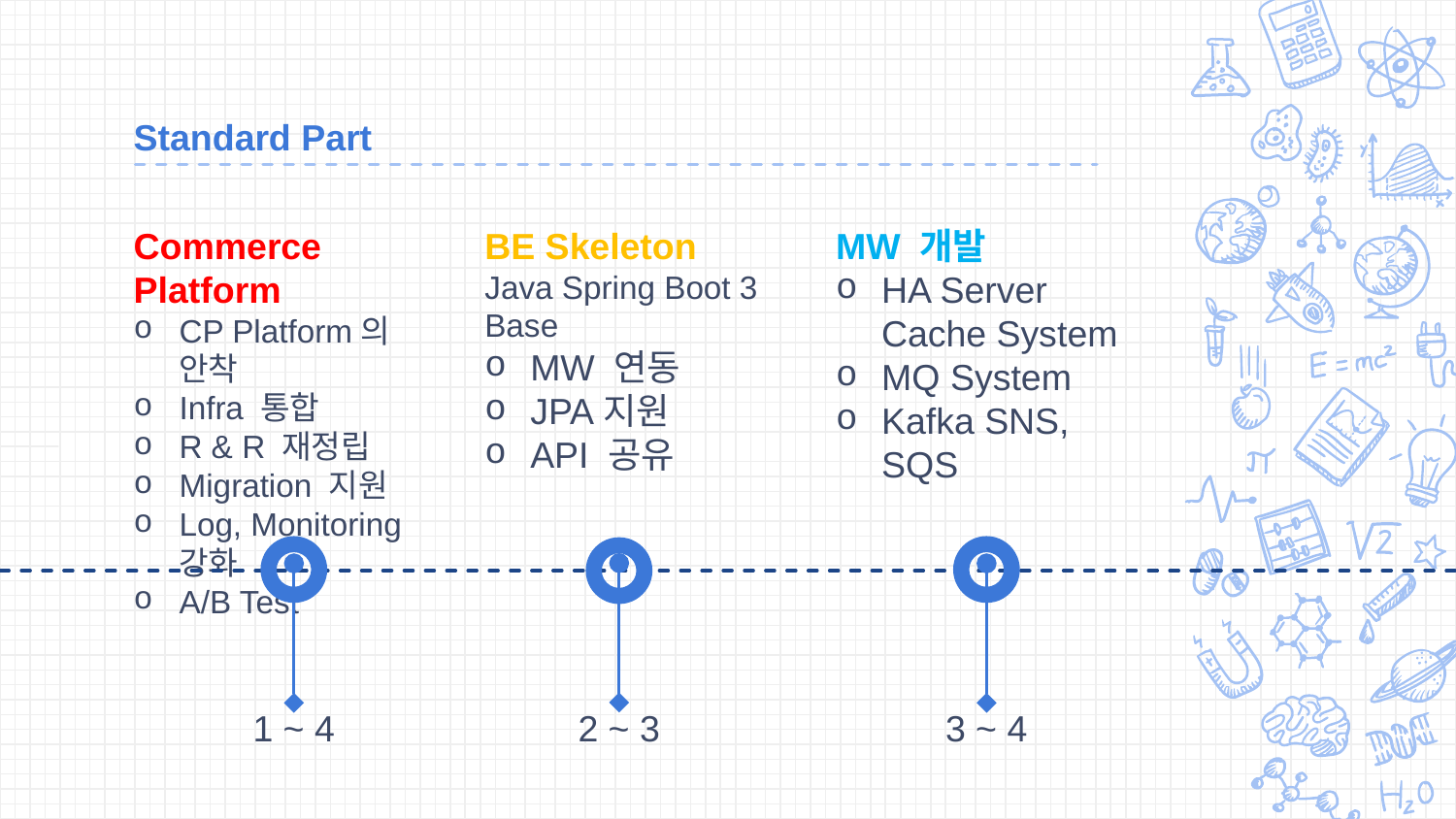

# Standard Part
Commerce Platform
CP Platform의 안착
Infra 통합
R & R 재정립
Migration 지원
Log, Monitoring 강화
A/B Test

BE Skeleton
Java Spring Boot 3 Base
MW 연동
JPA지원
API 공유

MW 개발
HA Server Cache System
MQ System
Kafka SNS, SQS

1 ~ 4
2 ~ 3
3 ~ 4